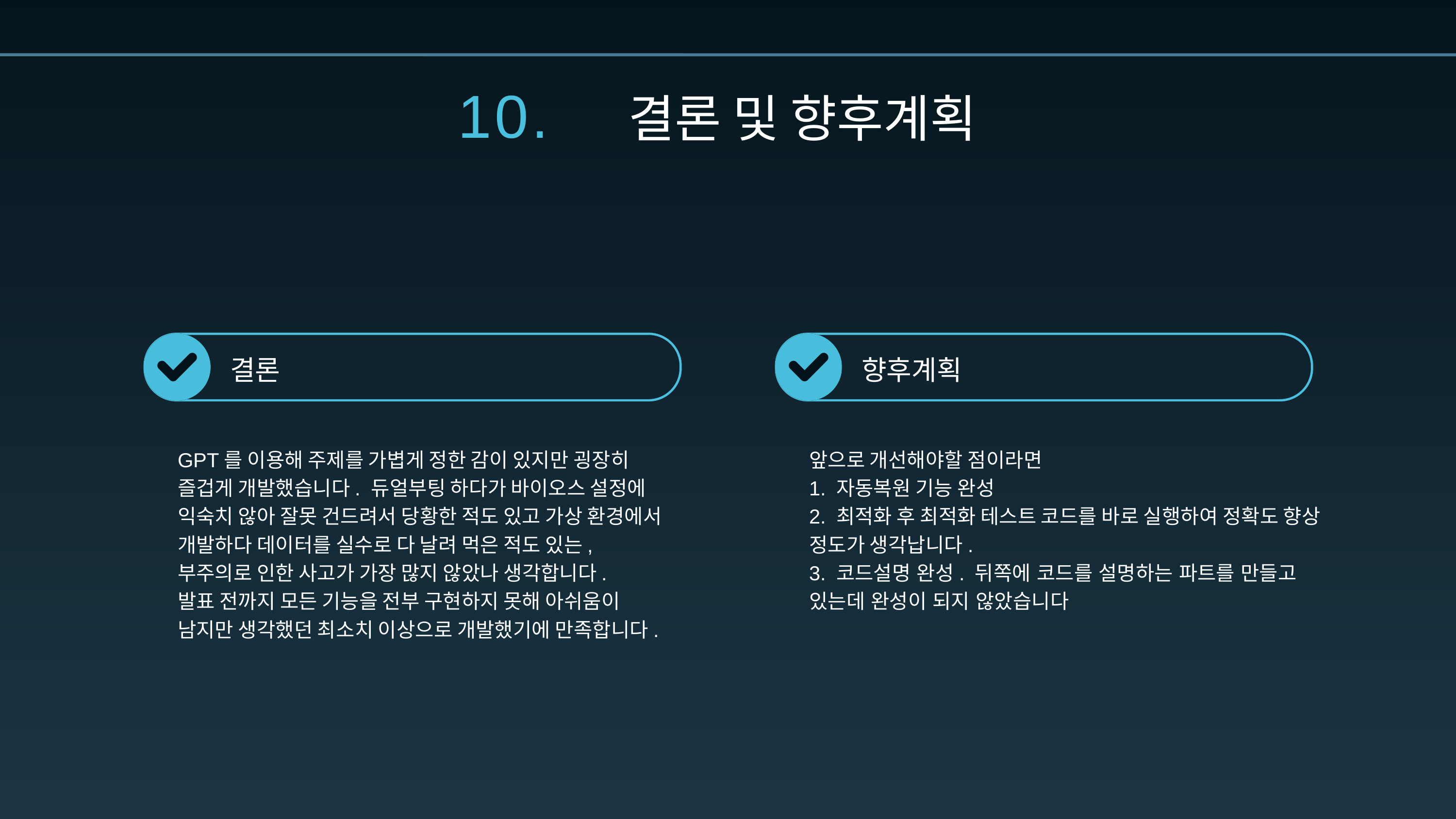

10.
결론 및 향후계획

결론
향후계획
GPT를 이용해 주제를 가볍게 정한 감이 있지만 굉장히 즐겁게 개발했습니다. 듀얼부팅 하다가 바이오스 설정에 익숙치 않아 잘못 건드려서 당황한 적도 있고 가상 환경에서 개발하다 데이터를 실수로 다 날려 먹은 적도 있는, 부주의로 인한 사고가 가장 많지 않았나 생각합니다.
발표 전까지 모든 기능을 전부 구현하지 못해 아쉬움이 남지만 생각했던 최소치 이상으로 개발했기에 만족합니다.
앞으로 개선해야할 점이라면
1. 자동복원 기능 완성
2. 최적화 후 최적화 테스트 코드를 바로 실행하여 정확도 향상
정도가 생각납니다.
3. 코드설명 완성. 뒤쪽에 코드를 설명하는 파트를 만들고 있는데 완성이 되지 않았습니다